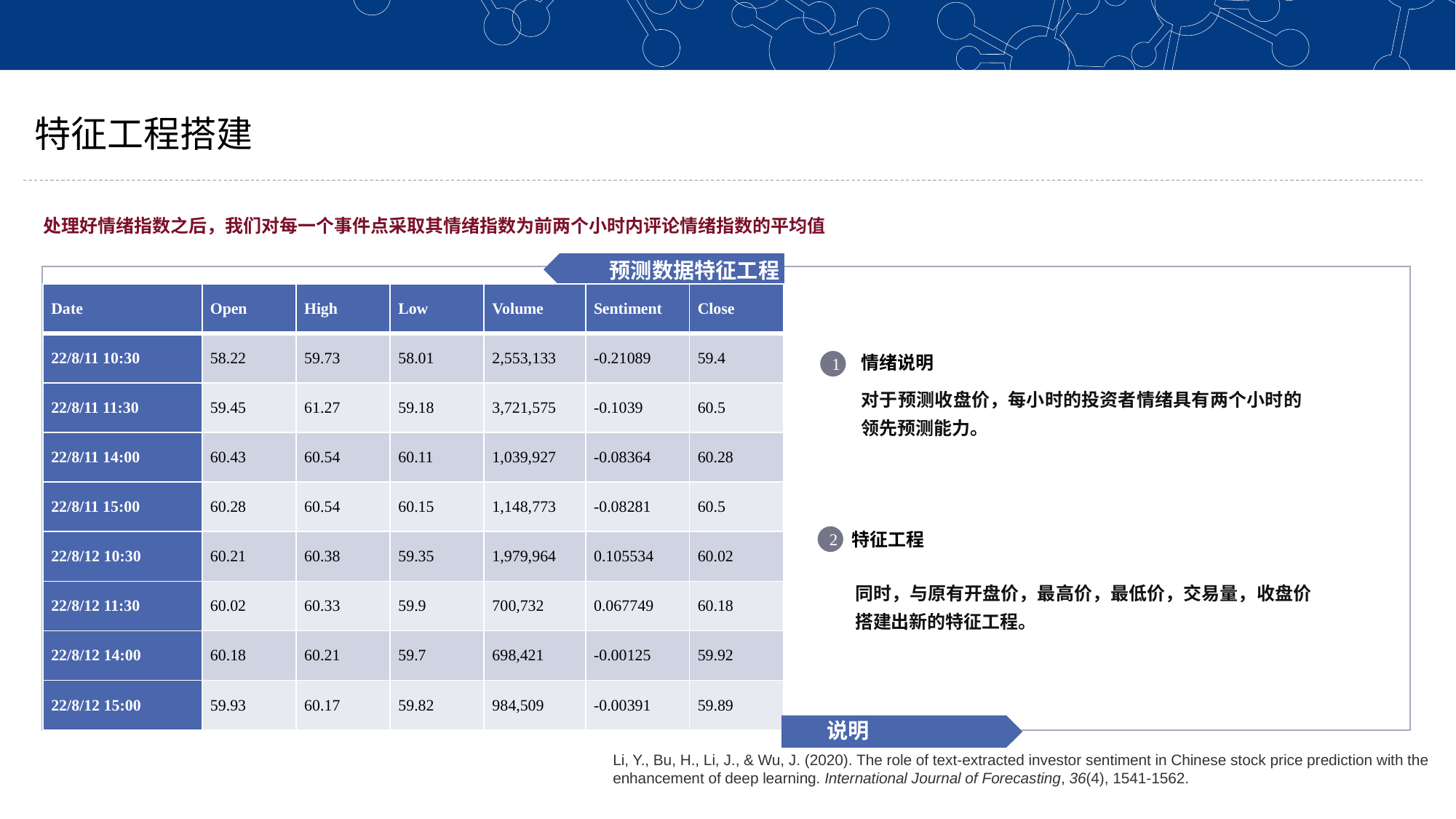

# 特征工程搭建
处理好情绪指数之后，我们对每一个事件点采取其情绪指数为前两个小时内评论情绪指数的平均值
预测数据特征工程

| Date | Open | High | Low | Volume | Sentiment | Close |
| --- | --- | --- | --- | --- | --- | --- |
| 22/8/11 10:30 | 58.22 | 59.73 | 58.01 | 2,553,133 | -0.21089 | 59.4 |
| 22/8/11 11:30 | 59.45 | 61.27 | 59.18 | 3,721,575 | -0.1039 | 60.5 |
| 22/8/11 14:00 | 60.43 | 60.54 | 60.11 | 1,039,927 | -0.08364 | 60.28 |
| 22/8/11 15:00 | 60.28 | 60.54 | 60.15 | 1,148,773 | -0.08281 | 60.5 |
| 22/8/12 10:30 | 60.21 | 60.38 | 59.35 | 1,979,964 | 0.105534 | 60.02 |
| 22/8/12 11:30 | 60.02 | 60.33 | 59.9 | 700,732 | 0.067749 | 60.18 |
| 22/8/12 14:00 | 60.18 | 60.21 | 59.7 | 698,421 | -0.00125 | 59.92 |
| 22/8/12 15:00 | 59.93 | 60.17 | 59.82 | 984,509 | -0.00391 | 59.89 |
情绪说明
对于预测收盘价，每小时的投资者情绪具有两个小时的领先预测能力。

1
特征工程
同时，与原有开盘价，最高价，最低价，交易量，收盘价搭建出新的特征工程。
2
说明

Li, Y., Bu, H., Li, J., & Wu, J. (2020). The role of text-extracted investor sentiment in Chinese stock price prediction with the enhancement of deep learning. International Journal of Forecasting, 36(4), 1541-1562.